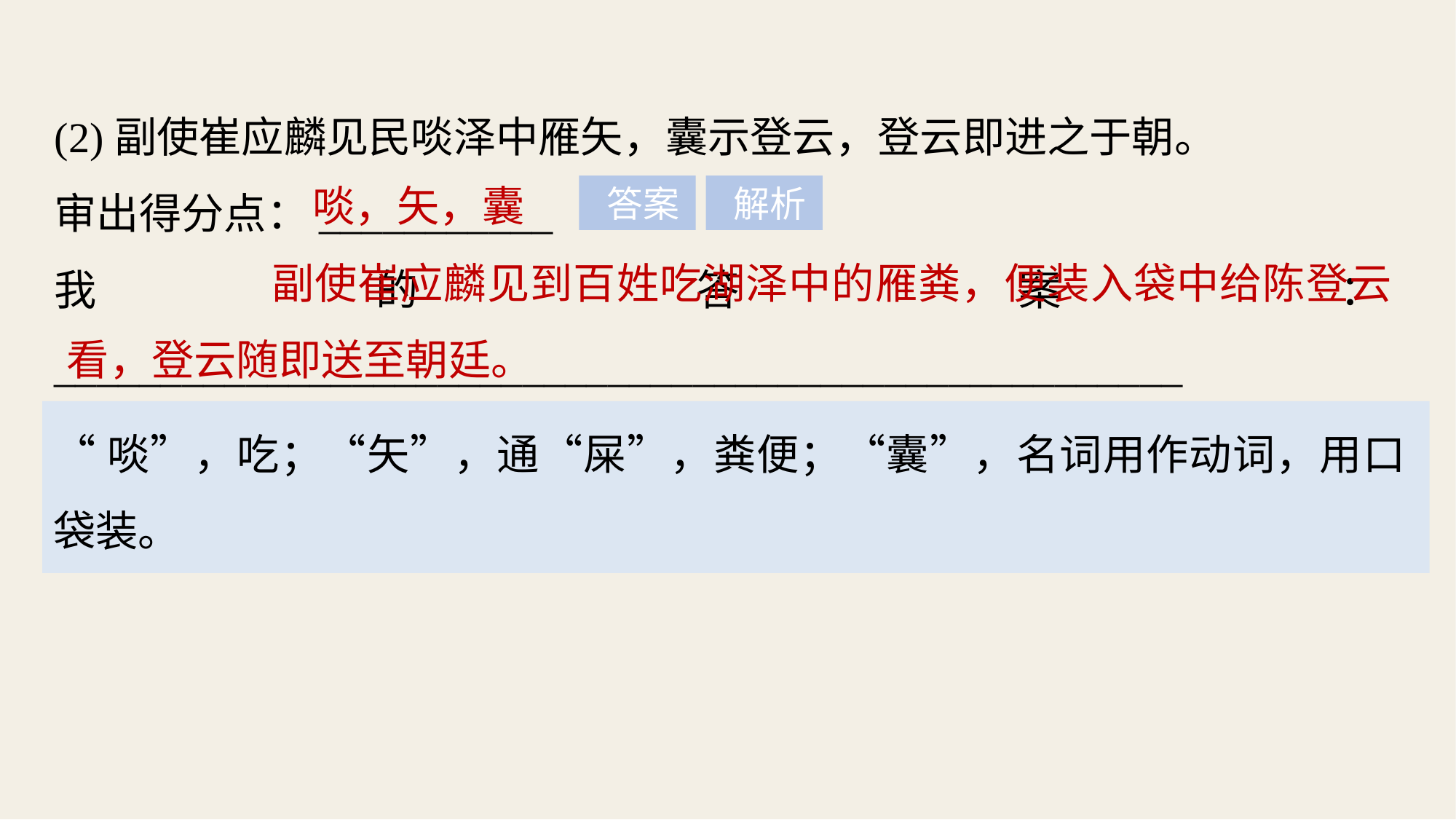

(2)副使崔应麟见民啖泽中雁矢，囊示登云，登云即进之于朝。
审出得分点：___________
我的答案：_____________________________________________________
______________________
啖，矢，囊
 答案
 解析
                   副使崔应麟见到百姓吃湖泽中的雁粪，便装入袋中给陈登云看，登云随即送至朝廷。
“啖”，吃；“矢”，通“屎”，粪便；“囊”，名词用作动词，用口袋装。